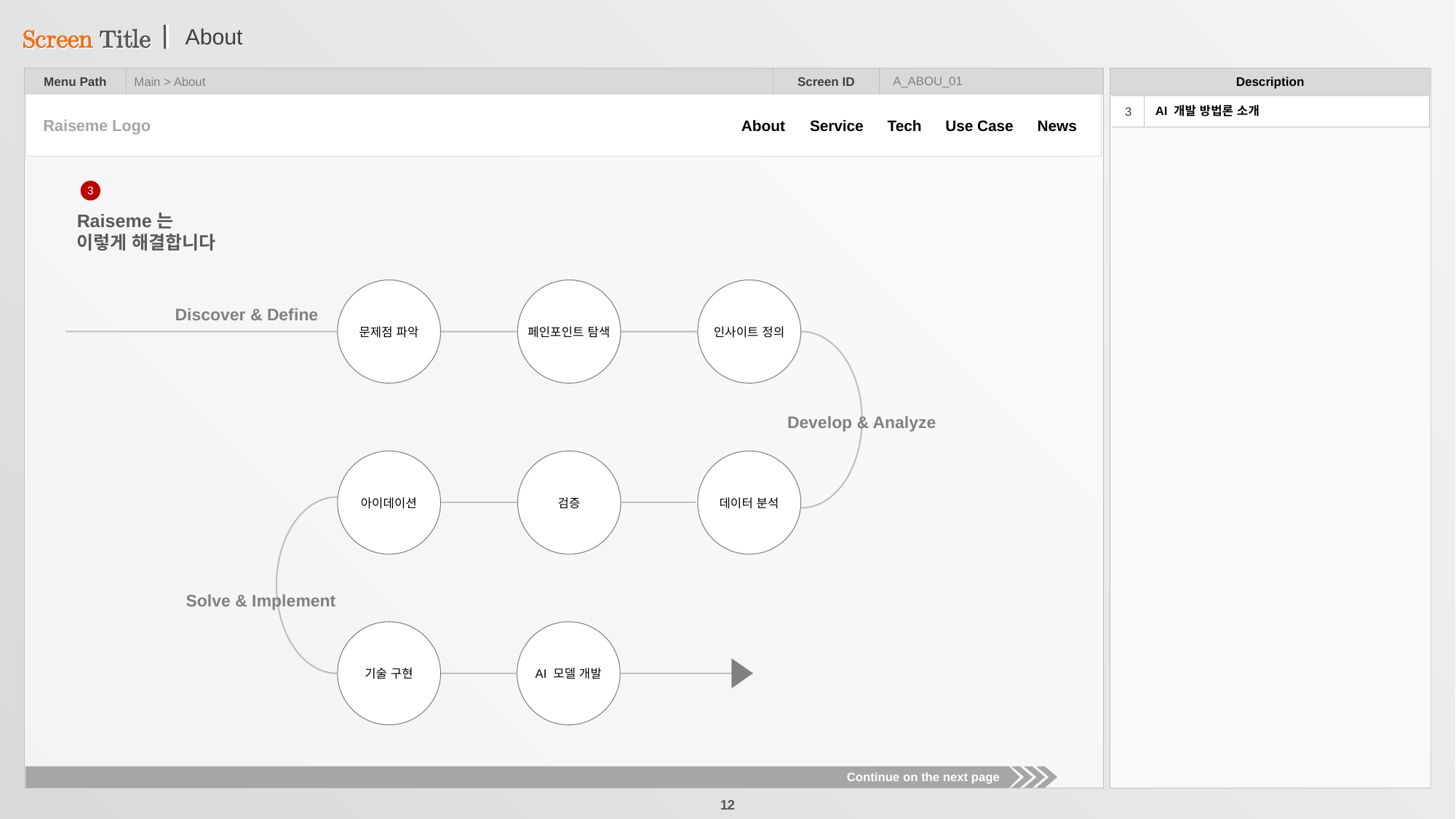

# About
A_ABOU_01
Main > About

| 3 | AI 개발 방법론 소개 |
| --- | --- |
About
Service
Tech
Use Case
News
Raiseme Logo
3
Raiseme는
이렇게 해결합니다
문제점 파악
페인포인트 탐색
인사이트 정의
Discover & Define

Develop & Analyze
아이데이션
검증
데이터 분석

Solve & Implement
기술 구현
AI 모델 개발